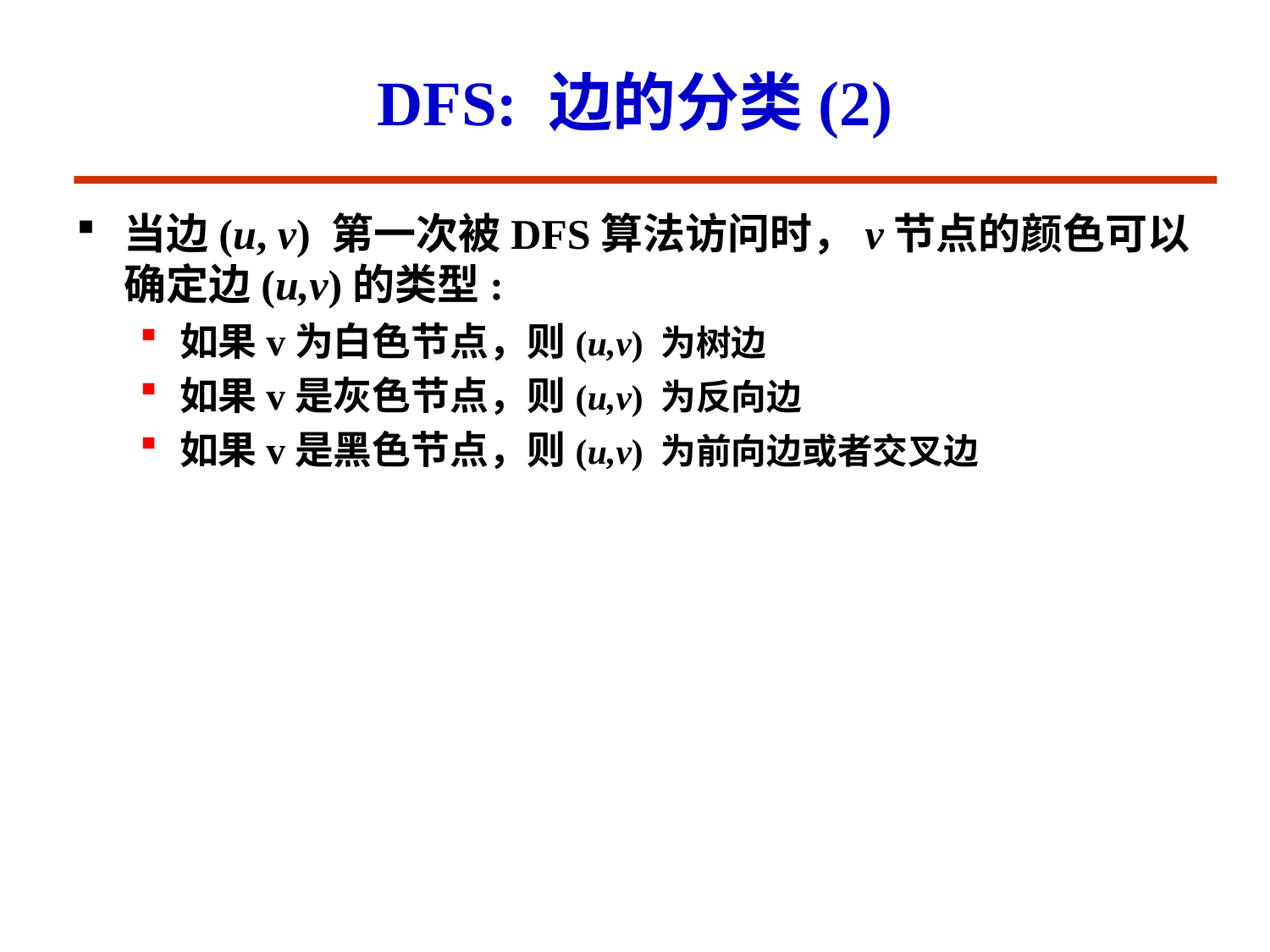

# DFS: 边的分类(2)
当边(u, v) 第一次被DFS算法访问时，v节点的颜色可以确定边(u,v)的类型:
如果v为白色节点，则(u,v) 为树边
如果v是灰色节点，则(u,v) 为反向边
如果v是黑色节点，则(u,v) 为前向边或者交叉边